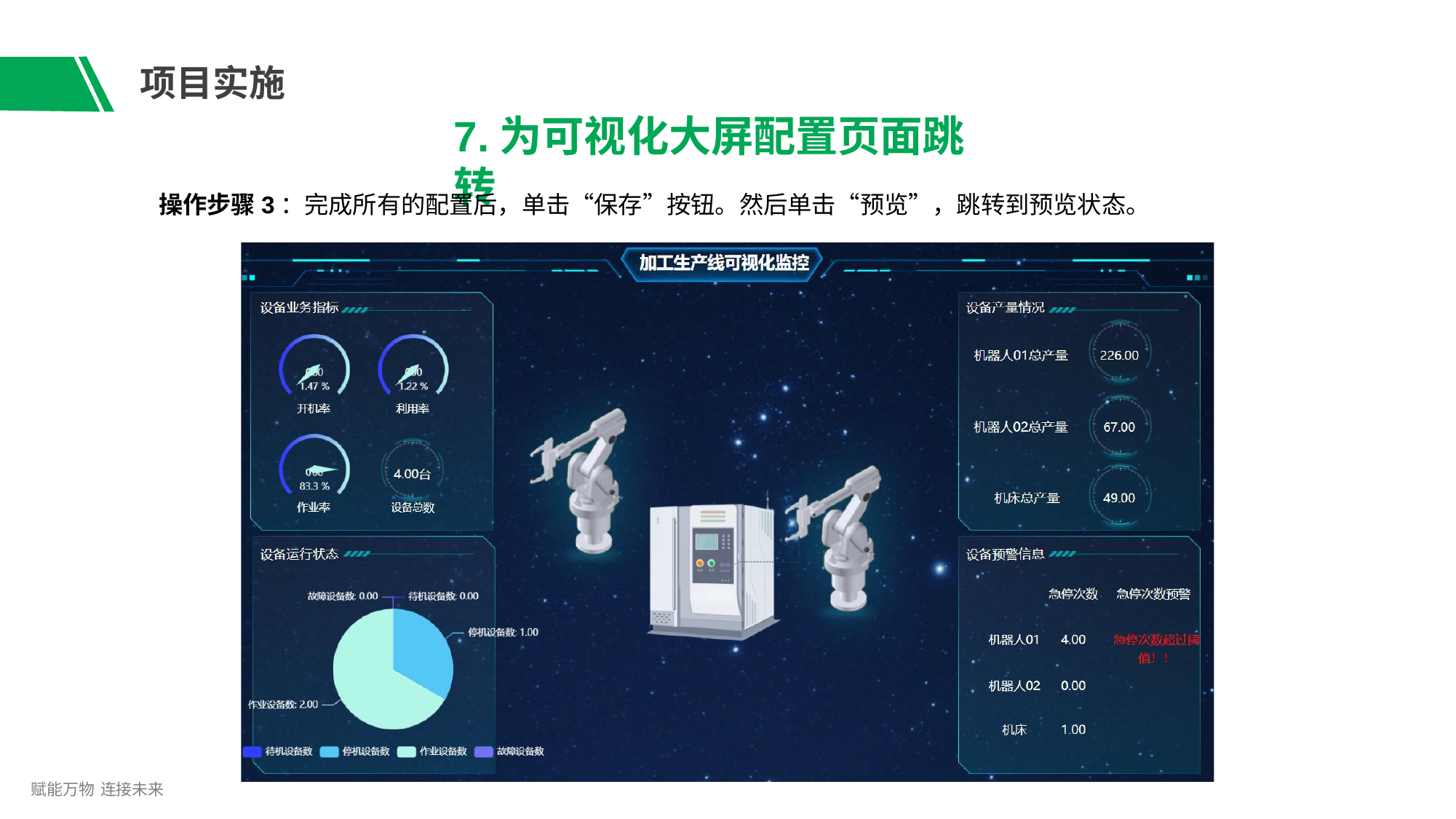

# 项目实施
7.为可视化大屏配置页面跳转
操作步骤3：完成所有的配置后，单击“保存”按钮。然后单击“预览”，跳转到预览状态。

赋能万物 连接未来